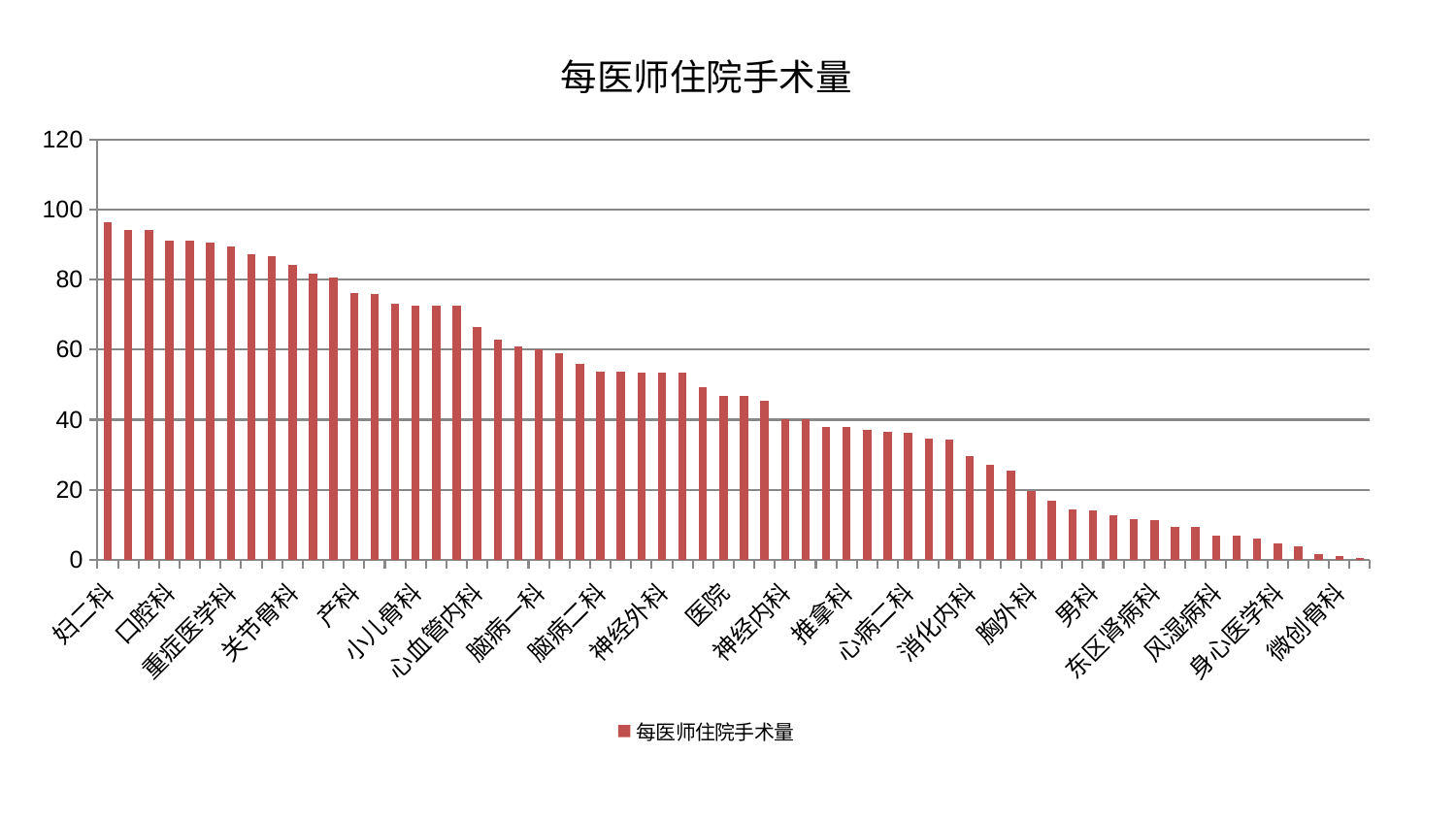

### Chart: 每医师住院手术量

| Category | 每医师住院手术量 |
|---|---|
| 妇二科 | 96.48598207972887 |
| 心病四科 | 94.33611325255899 |
| 儿科 | 94.07173288969635 |
| 口腔科 | 91.28045796468216 |
| 血液科 | 91.2620937674707 |
| 皮肤科 | 90.72063808719035 |
| 重症医学科 | 89.55832479798642 |
| 内分泌科 | 87.19577521269493 |
| 骨科 | 86.78557777948133 |
| 关节骨科 | 84.22485348508737 |
| 脊柱骨科 | 81.83053078280867 |
| 康复科 | 80.53146606861506 |
| 产科 | 76.157108889725 |
| 周围血管科 | 75.94730766452432 |
| 美容皮肤科 | 73.10518929095413 |
| 小儿骨科 | 72.64128882447865 |
| 中医外治中心 | 72.50091034151636 |
| 西区重症医学科 | 72.48849600365345 |
| 心血管内科 | 66.36661849654479 |
| 创伤骨科 | 62.75936016130337 |
| 肾病科 | 60.985845933395446 |
| 脑病一科 | 60.142061600086905 |
| 普通外科 | 58.888406187703794 |
| 妇科妇二科合并 | 56.06080013867045 |
| 脑病二科 | 53.87494521953244 |
| 肛肠科 | 53.792976162964656 |
| 心病一科 | 53.54191310945353 |
| 神经外科 | 53.37116626350631 |
| 显微骨科 | 53.349946466817876 |
| 呼吸内科 | 49.34913766941611 |
| 医院 | 46.9188462582721 |
| 耳鼻喉科 | 46.77021655649565 |
| 心病三科 | 45.40689055510789 |
| 神经内科 | 40.04899274096738 |
| 老年医学科 | 40.03626243727243 |
| 泌尿外科 | 38.00610618407356 |
| 推拿科 | 37.78649725318921 |
| 肝胆外科 | 37.008636634601984 |
| 肿瘤内科 | 36.46094920147836 |
| 心病二科 | 36.34389114966143 |
| 妇科 | 34.68033061975737 |
| 综合内科 | 34.36253149726045 |
| 消化内科 | 29.491369555334934 |
| 脾胃病科 | 27.16264542938149 |
| 肝病科 | 25.534685312196114 |
| 胸外科 | 19.543600696247942 |
| 运动损伤骨科 | 16.986279769673907 |
| 治未病中心 | 14.408522400104818 |
| 男科 | 13.9854536325426 |
| 中医经典科 | 12.712297149292407 |
| 东区重症医学科 | 11.71451371011285 |
| 东区肾病科 | 11.387283893225963 |
| 肾脏内科 | 9.438636931778376 |
| 小儿推拿科 | 9.27705941430319 |
| 风湿病科 | 6.9889699839587704 |
| 脑病三科 | 6.983578208949681 |
| 乳腺甲状腺外科 | 6.064477711205729 |
| 身心医学科 | 4.5568515452308 |
| 针灸科 | 3.850890859529432 |
| 脾胃科消化科合并 | 1.6617015470968832 |
| 微创骨科 | 1.1253917846395511 |
| 眼科 | 0.5009153598140692 |
56